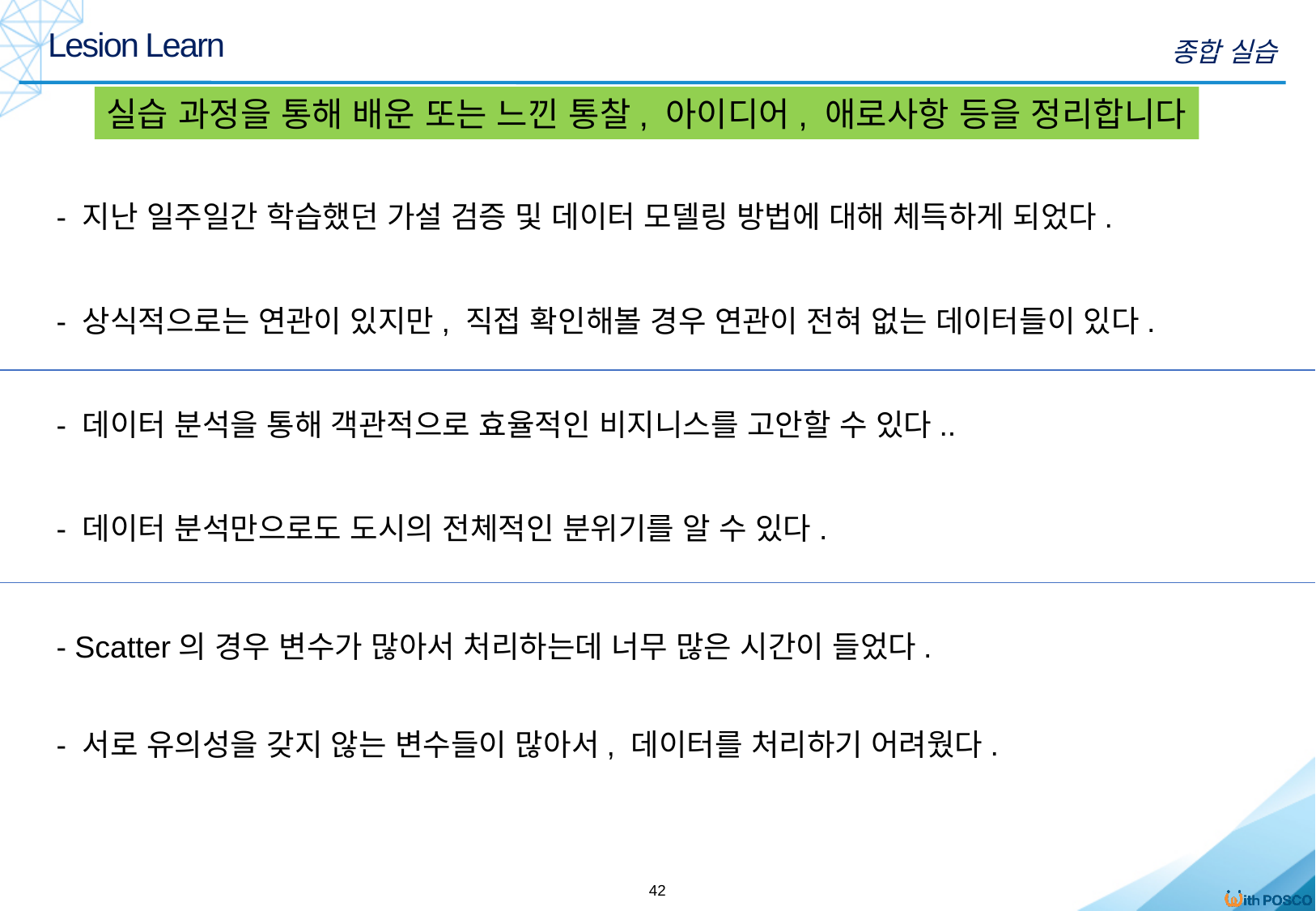

Lesion Learn
종합 실습
실습 과정을 통해 배운 또는 느낀 통찰, 아이디어, 애로사항 등을 정리합니다
 - 지난 일주일간 학습했던 가설 검증 및 데이터 모델링 방법에 대해 체득하게 되었다.
 - 상식적으로는 연관이 있지만, 직접 확인해볼 경우 연관이 전혀 없는 데이터들이 있다.
 - 데이터 분석을 통해 객관적으로 효율적인 비지니스를 고안할 수 있다..
 - 데이터 분석만으로도 도시의 전체적인 분위기를 알 수 있다.
 - Scatter의 경우 변수가 많아서 처리하는데 너무 많은 시간이 들었다.
 - 서로 유의성을 갖지 않는 변수들이 많아서, 데이터를 처리하기 어려웠다.